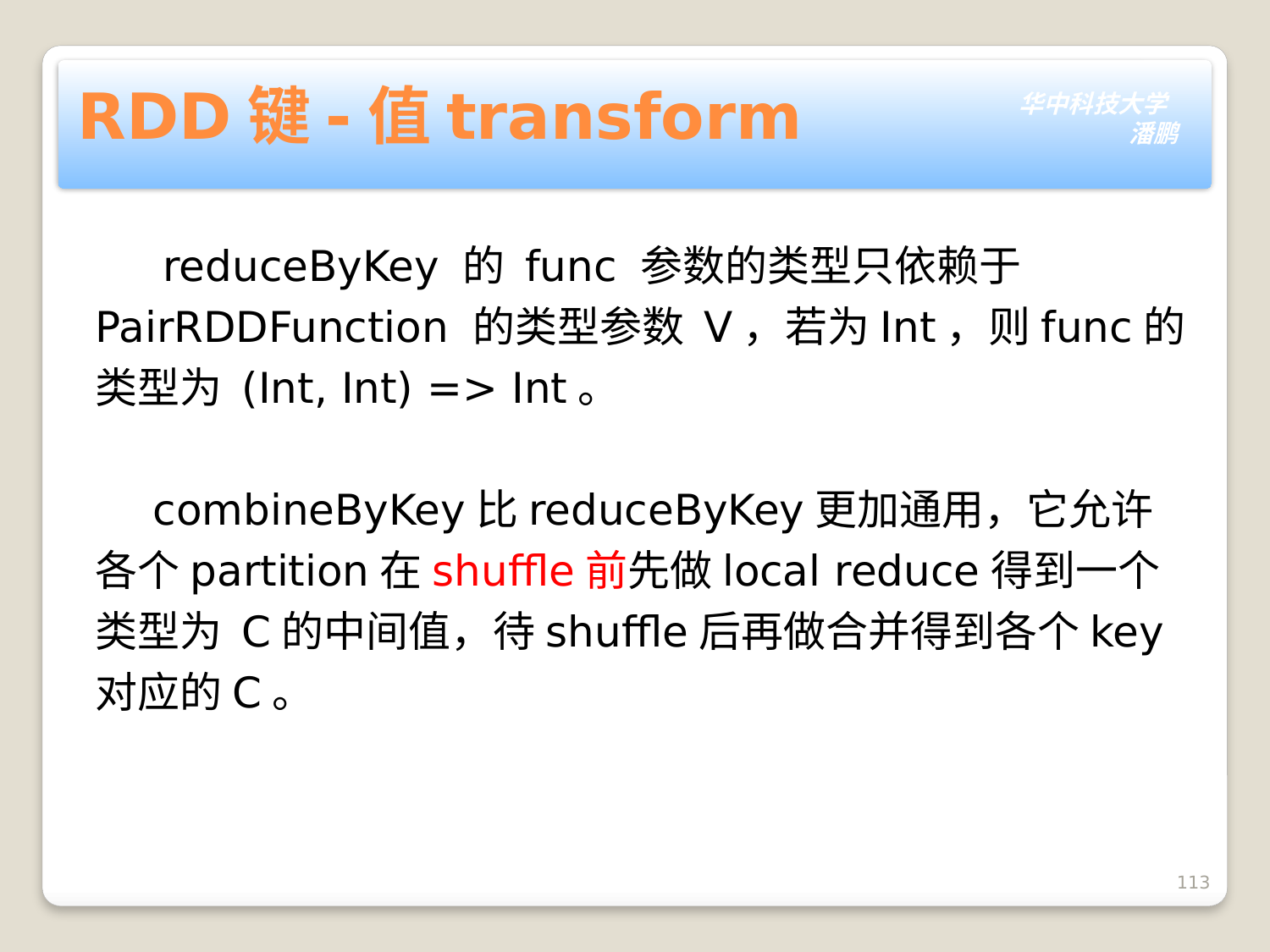

# RDD键-值transform
     reduceByKey 的 func 参数的类型只依赖于 PairRDDFunction 的类型参数 V，若为Int，则func的类型为 (Int, Int) => Int。
     combineByKey比reduceByKey更加通用，它允许各个partition在shuffle前先做local reduce得到一个类型为 C的中间值，待shuffle后再做合并得到各个key对应的C。
113